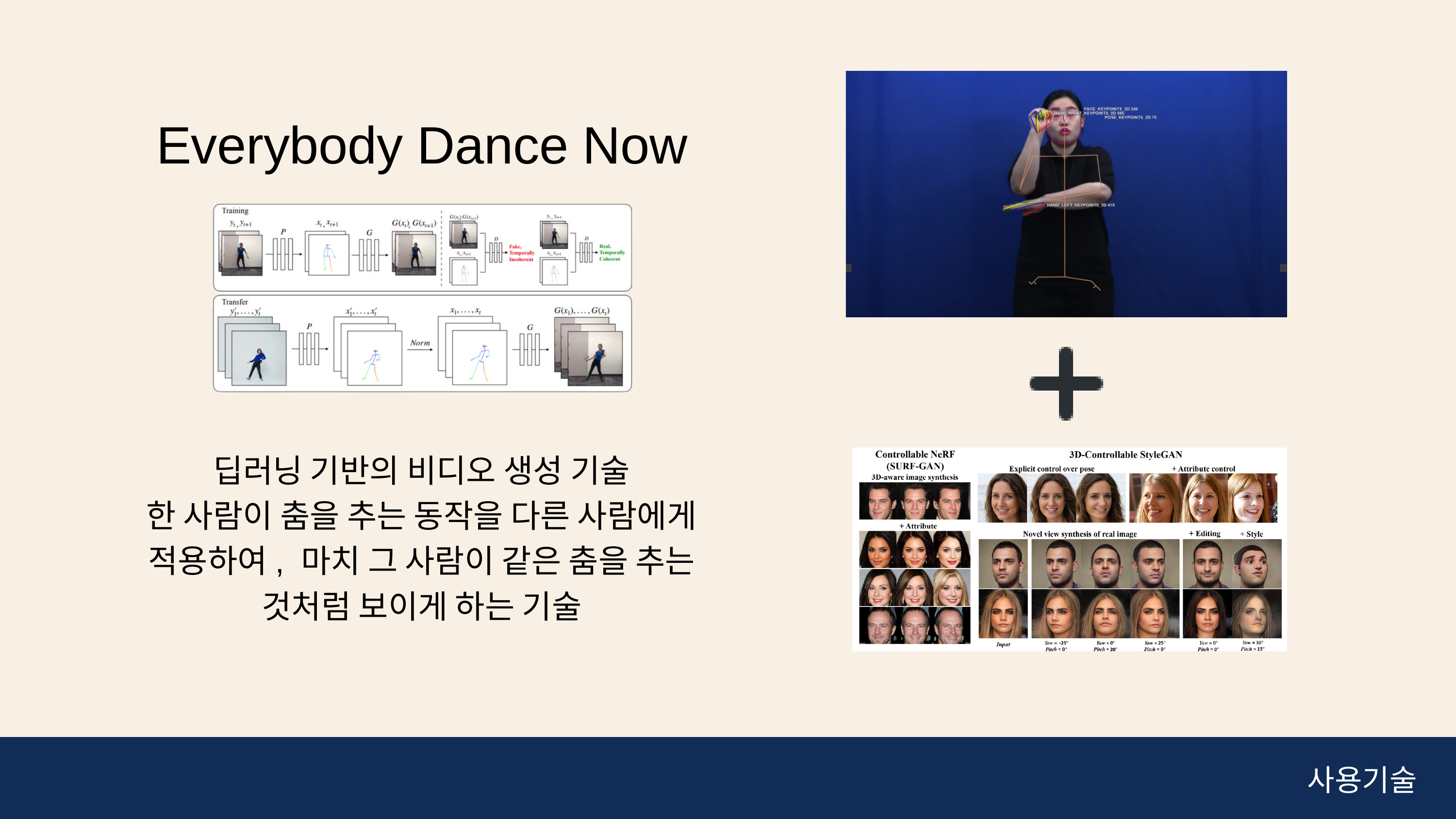

Everybody Dance Now

딥러닝 기반의 비디오 생성 기술
한 사람이 춤을 추는 동작을 다른 사람에게 적용하여, 마치 그 사람이 같은 춤을 추는 것처럼 보이게 하는 기술

사용기술